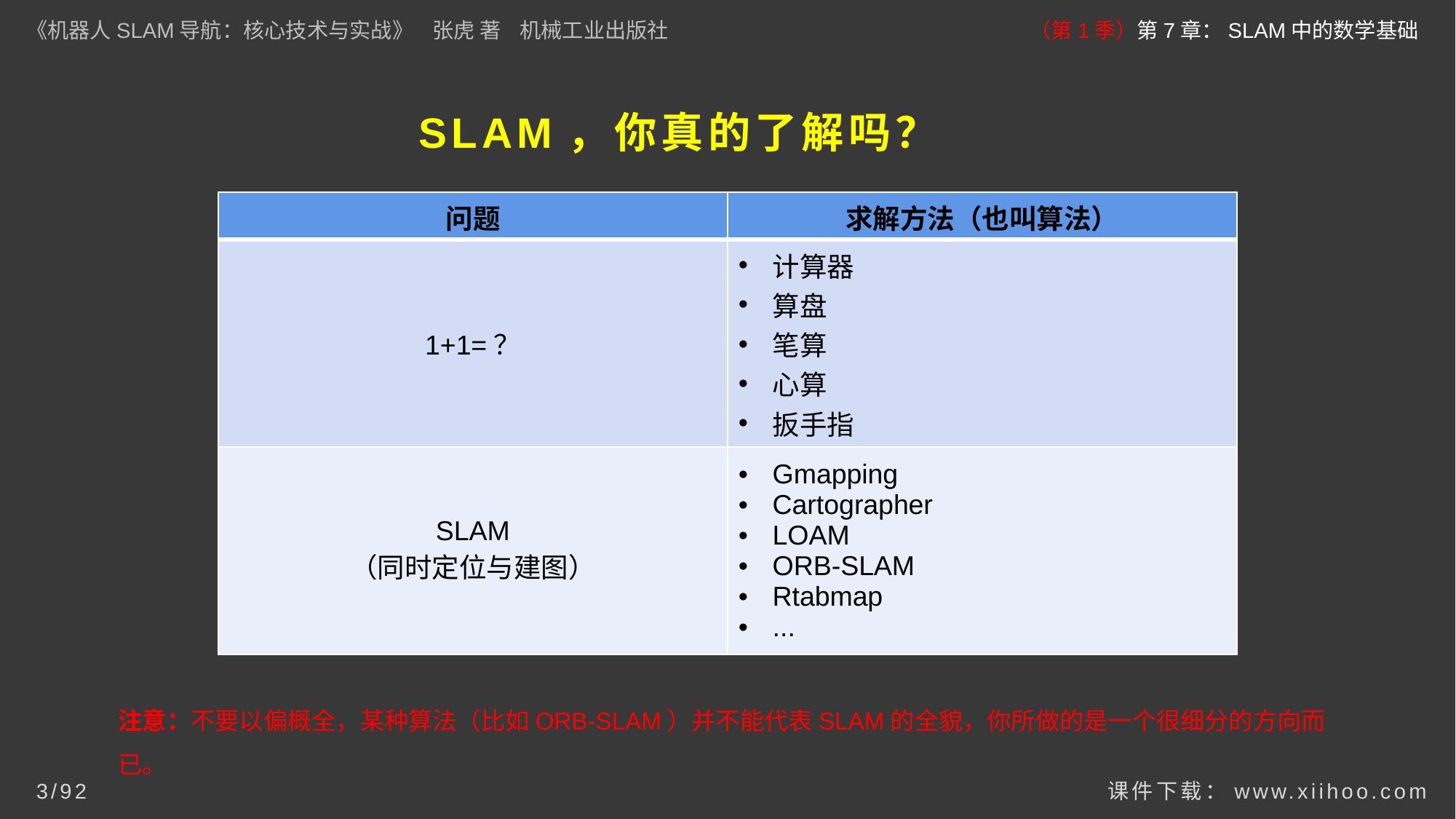

《机器人SLAM导航：核心技术与实战》    张虎 著    机械工业出版社
（第1季）第7章：SLAM中的数学基础
# SLAM，你真的了解吗？
| 问题 | 求解方法（也叫算法） |
| --- | --- |
| 1+1=？ | 计算器 算盘 笔算 心算 扳手指 ... |
| SLAM （同时定位与建图） | Gmapping Cartographer LOAM ORB-SLAM Rtabmap ... |
注意：不要以偏概全，某种算法（比如ORB-SLAM）并不能代表SLAM的全貌，你所做的是一个很细分的方向而已。
课件下载：www.xiihoo.com
3/92